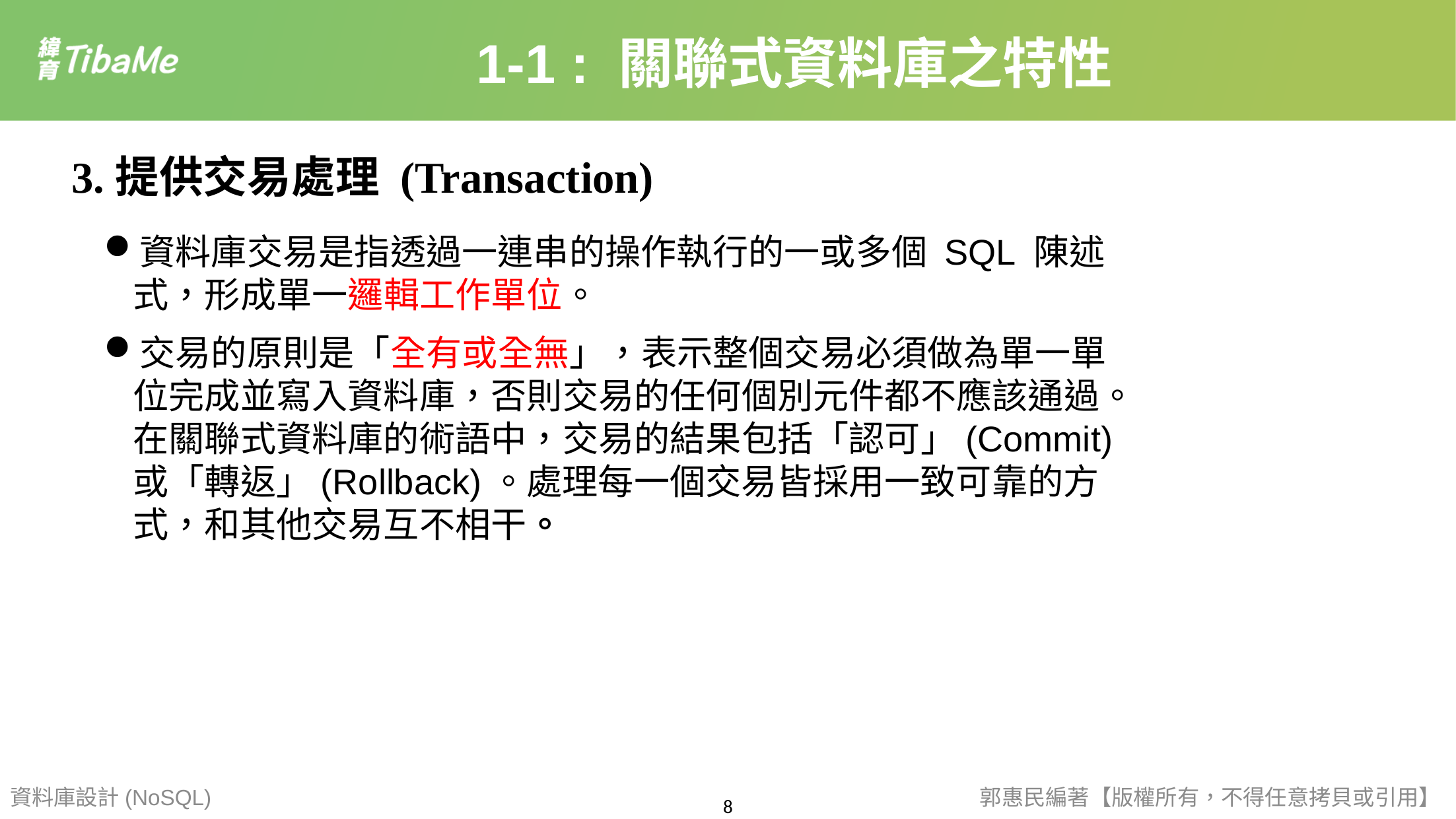

1-1 : 關聯式資料庫之特性

3.提供交易處理 (Transaction)

資料庫交易是指透過一連串的操作執行的一或多個 SQL 陳述式，形成單一邏輯工作單位。
交易的原則是「全有或全無」，表示整個交易必須做為單一單位完成並寫入資料庫，否則交易的任何個別元件都不應該通過。在關聯式資料庫的術語中，交易的結果包括「認可」(Commit) 或「轉返」(Rollback)。處理每一個交易皆採用一致可靠的方式，和其他交易互不相干。
資料庫設計(NoSQL)
郭惠民編著【版權所有，不得任意拷貝或引用】